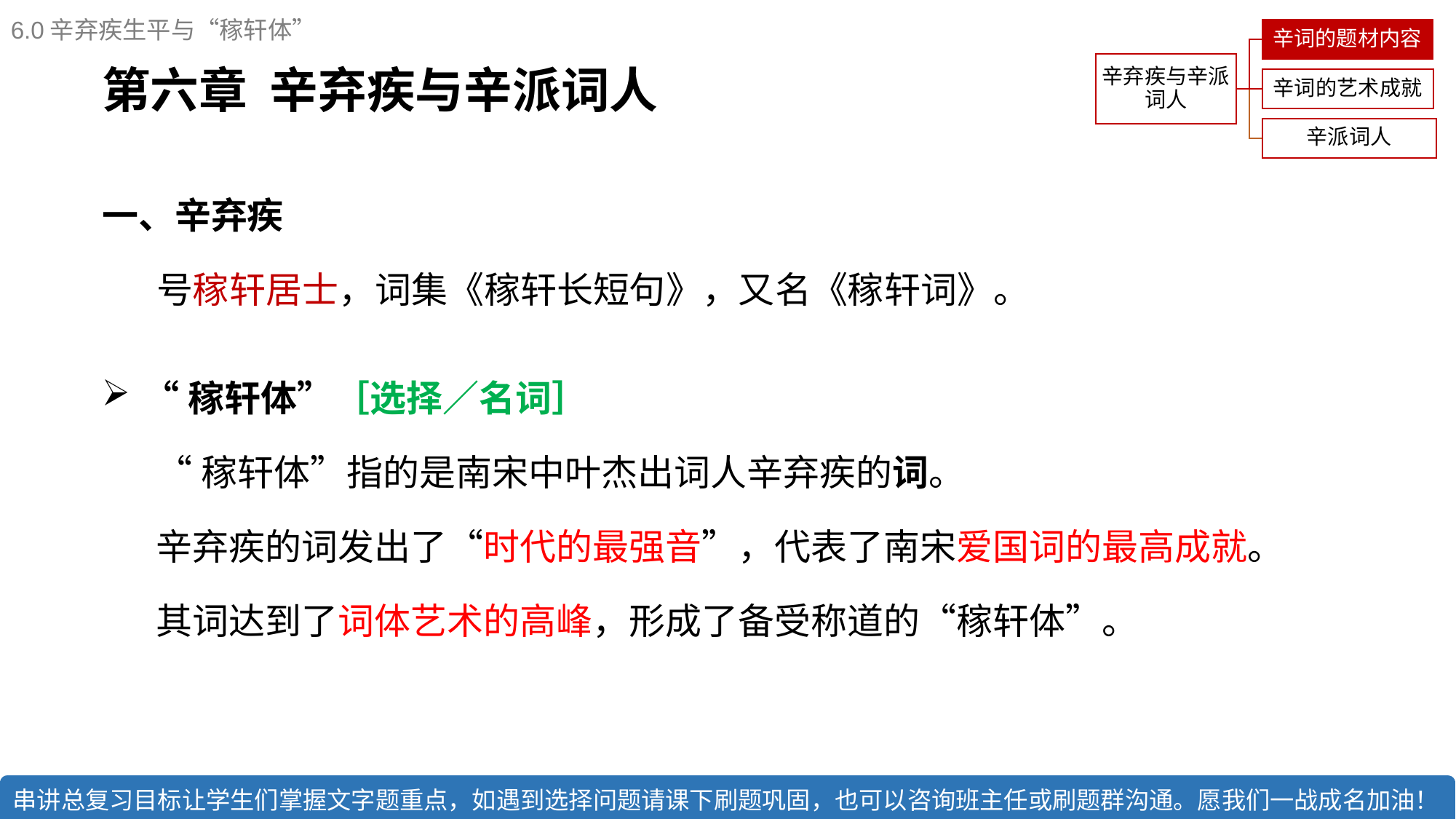

辛弃疾与辛派词人
辛词的题材内容
辛词的艺术成就
辛派词人
6.0辛弃疾生平与“稼轩体”
第六章  辛弃疾与辛派词人
一、辛弃疾
号稼轩居士，词集《稼轩长短句》，又名《稼轩词》。

“稼轩体”［选择／名词］
“稼轩体”指的是南宋中叶杰出词人辛弃疾的词。
辛弃疾的词发出了“时代的最强音”，代表了南宋爱国词的最高成就。
其词达到了词体艺术的高峰，形成了备受称道的“稼轩体”。